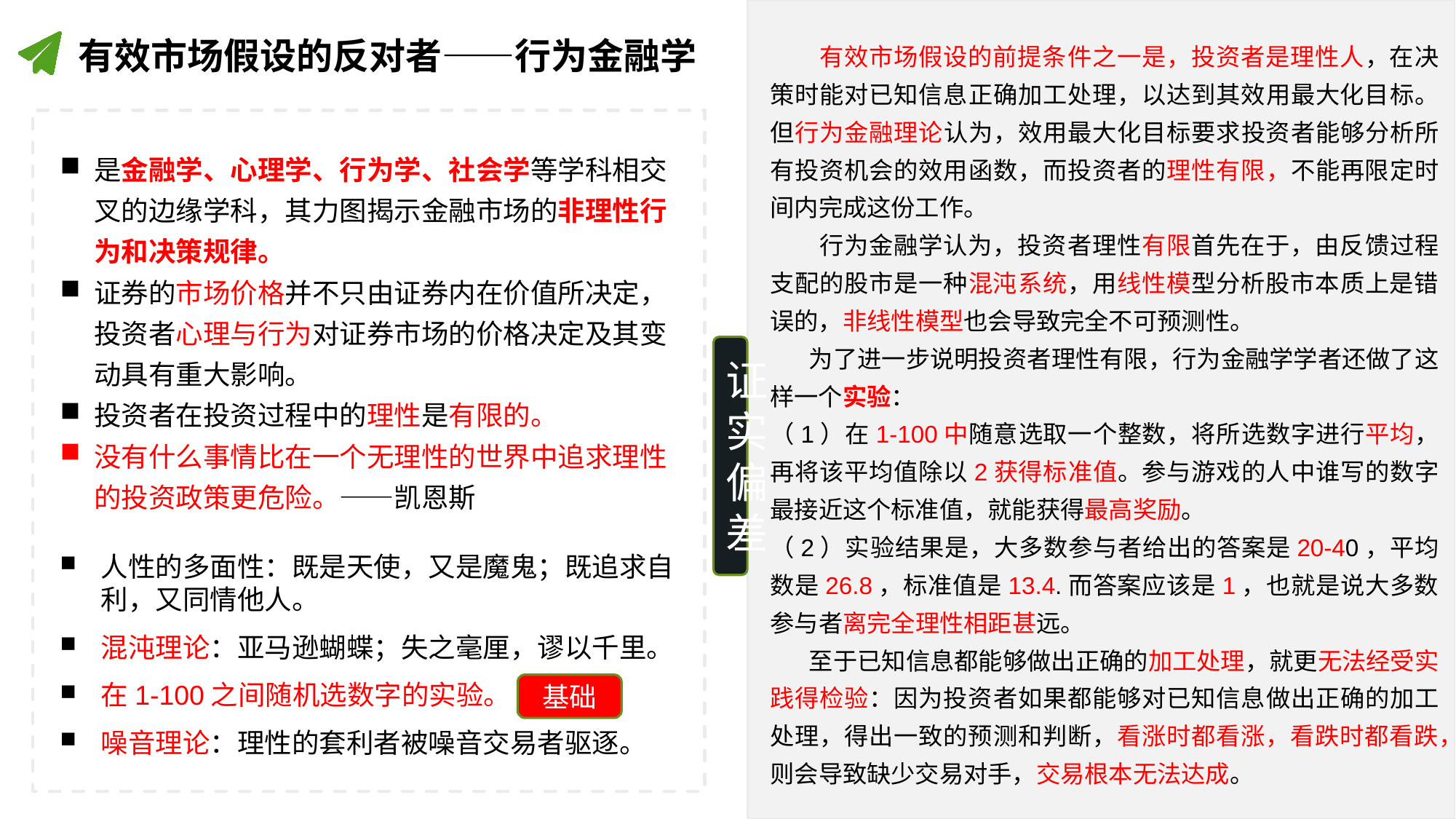

有效市场假设的反对者——行为金融学
       有效市场假设的前提条件之一是，投资者是理性人，在决策时能对已知信息正确加工处理，以达到其效用最大化目标。但行为金融理论认为，效用最大化目标要求投资者能够分析所有投资机会的效用函数，而投资者的理性有限，不能再限定时间内完成这份工作。
       行为金融学认为，投资者理性有限首先在于，由反馈过程支配的股市是一种混沌系统，用线性模型分析股市本质上是错误的，非线性模型也会导致完全不可预测性。
      为了进一步说明投资者理性有限，行为金融学学者还做了这样一个实验：
（1）在1-100中随意选取一个整数，将所选数字进行平均，再将该平均值除以2获得标准值。参与游戏的人中谁写的数字最接近这个标准值，就能获得最高奖励。
（2）实验结果是，大多数参与者给出的答案是20-40，平均数是26.8，标准值是13.4.而答案应该是1，也就是说大多数参与者离完全理性相距甚远。
      至于已知信息都能够做出正确的加工处理，就更无法经受实践得检验：因为投资者如果都能够对已知信息做出正确的加工处理，得出一致的预测和判断，看涨时都看涨，看跌时都看跌，则会导致缺少交易对手，交易根本无法达成。

是金融学、心理学、行为学、社会学等学科相交叉的边缘学科，其力图揭示金融市场的非理性行为和决策规律。
证券的市场价格并不只由证券内在价值所决定，投资者心理与行为对证券市场的价格决定及其变动具有重大影响。
投资者在投资过程中的理性是有限的。
没有什么事情比在一个无理性的世界中追求理性的投资政策更危险。——凯恩斯
人性的多面性：既是天使，又是魔鬼；既追求自利，又同情他人。
混沌理论：亚马逊蝴蝶；失之毫厘，谬以千里。
在1-100之间随机选数字的实验。
噪音理论：理性的套利者被噪音交易者驱逐。
证实偏差
基础